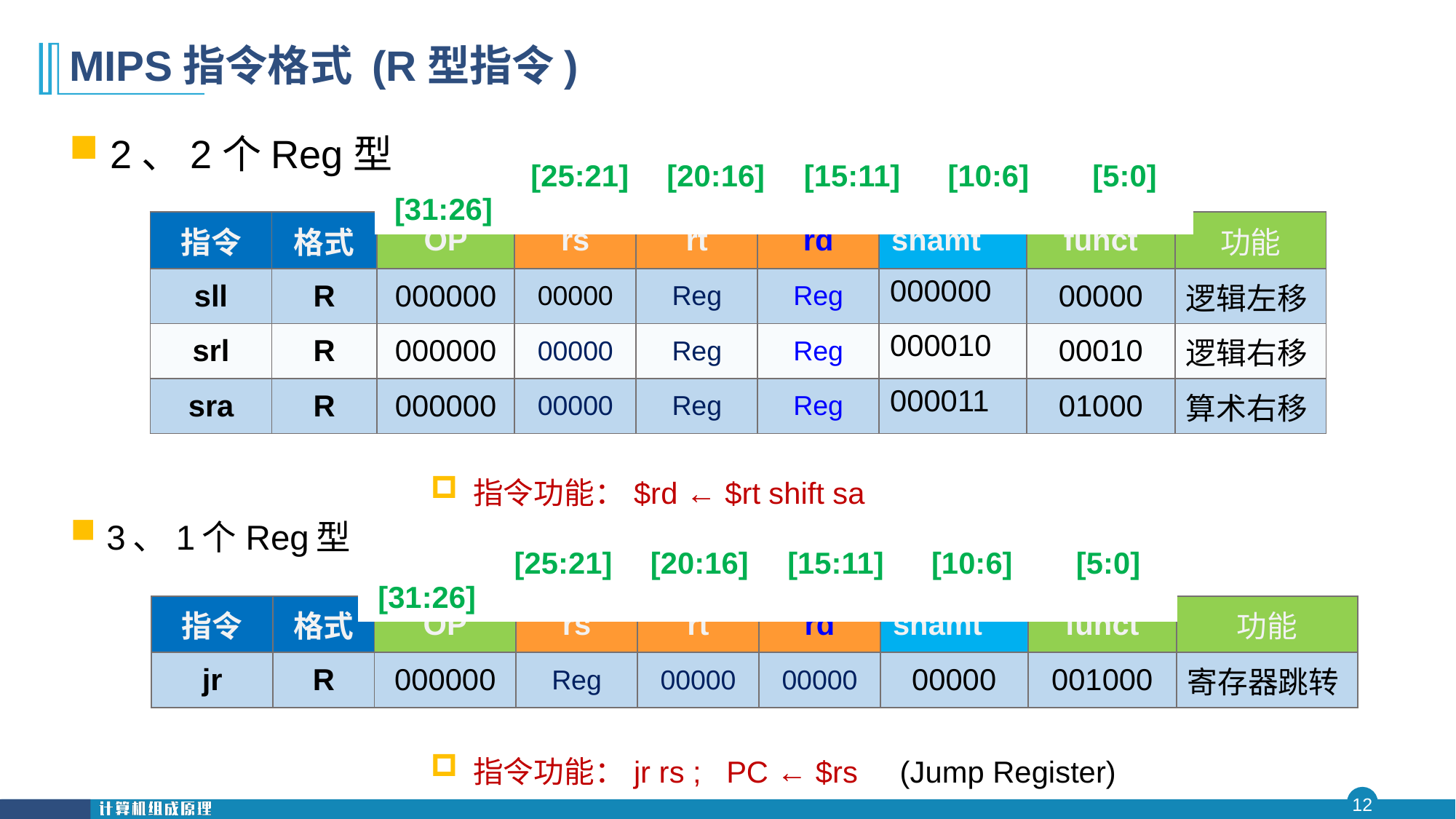

# MIPS指令格式 (R型指令)
2、2个Reg型
| [31:26] | [25:21] | [20:16] | [15:11] | [10:6] | [5:0] |
| --- | --- | --- | --- | --- | --- |
| 指令 | 格式 | OP | rs | rt | rd | shamt | funct | 功能 |
| --- | --- | --- | --- | --- | --- | --- | --- | --- |
| sll | R | 000000 | 00000 | Reg | Reg | 000000 | 00000 | 逻辑左移 |
| srl | R | 000000 | 00000 | Reg | Reg | 000010 | 00010 | 逻辑右移 |
| sra | R | 000000 | 00000 | Reg | Reg | 000011 | 01000 | 算术右移 |
指令功能：$rd ← $rt shift sa
3、1个Reg型
| [31:26] | [25:21] | [20:16] | [15:11] | [10:6] | [5:0] |
| --- | --- | --- | --- | --- | --- |
| 指令 | 格式 | OP | rs | rt | rd | shamt | funct | 功能 |
| --- | --- | --- | --- | --- | --- | --- | --- | --- |
| jr | R | 000000 | Reg | 00000 | 00000 | 00000 | 001000 | 寄存器跳转 |
指令功能：jr rs ;   PC ← $rs     (Jump Register)